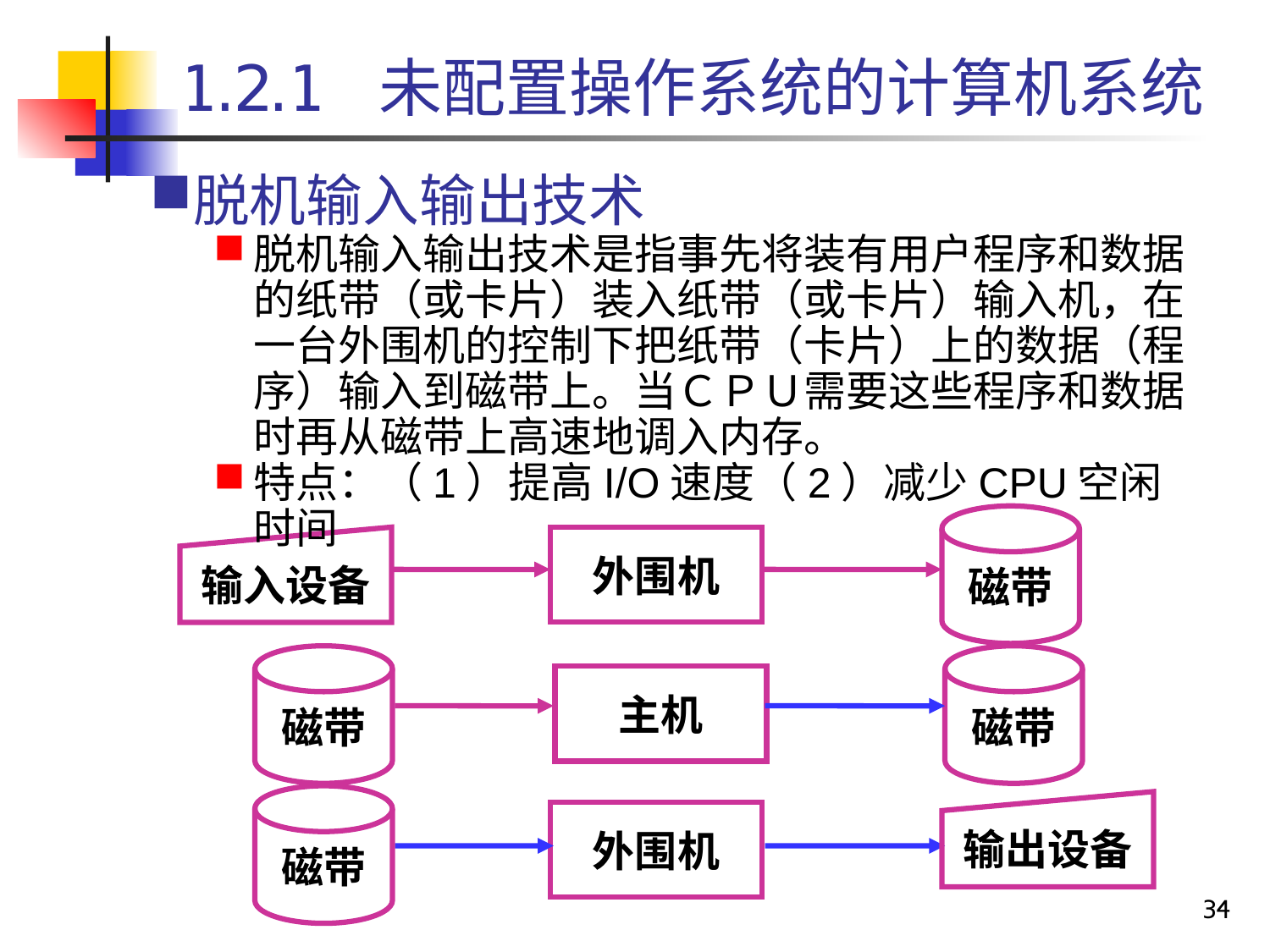

1.2.1  未配置操作系统的计算机系统
脱机输入输出技术
脱机输入输出技术是指事先将装有用户程序和数据的纸带（或卡片）装入纸带（或卡片）输入机，在一台外围机的控制下把纸带（卡片）上的数据（程序）输入到磁带上。当ＣＰＵ需要这些程序和数据时再从磁带上高速地调入内存。
特点：（1）提高I/O速度（2）减少CPU空闲时间
磁带
输入设备
外围机

磁带
磁带
主机

磁带
输出设备
外围机

34